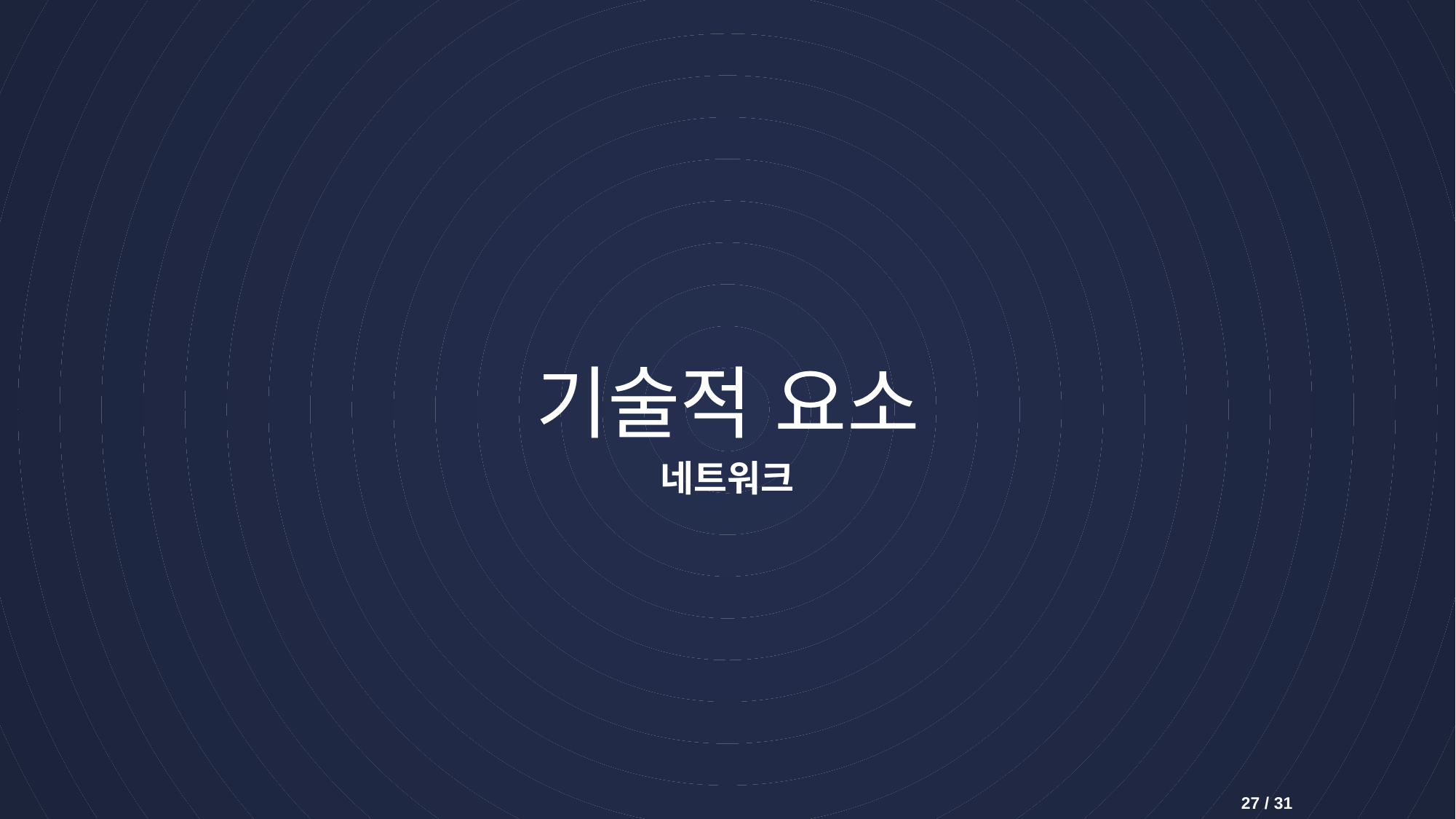

# 기술적 요소
네트워크
27 / 31